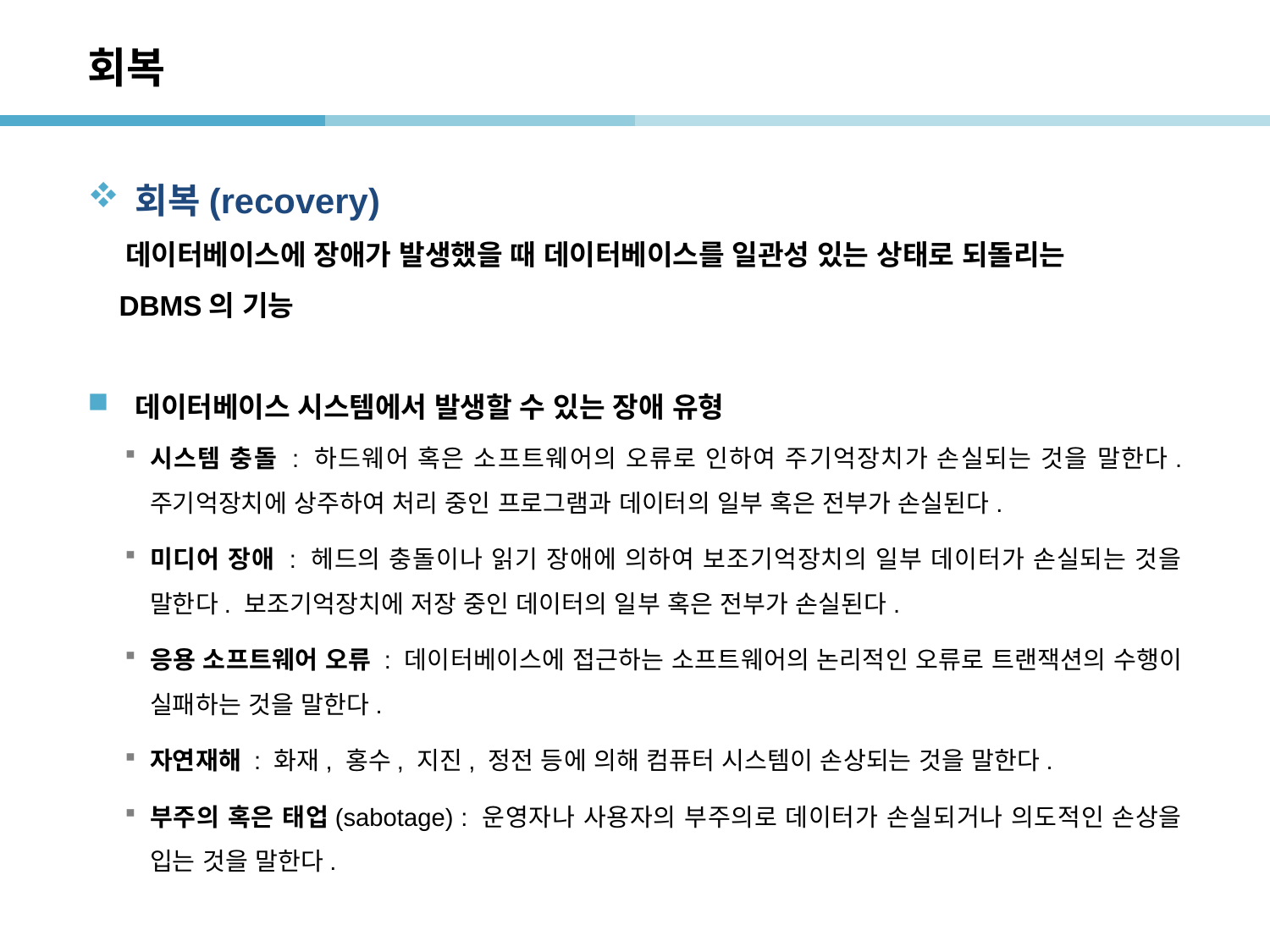

# 회복
회복(recovery)
    데이터베이스에 장애가 발생했을 때 데이터베이스를 일관성 있는 상태로 되돌리는
    DBMS의 기능

데이터베이스 시스템에서 발생할 수 있는 장애 유형
시스템 충돌 : 하드웨어 혹은 소프트웨어의 오류로 인하여 주기억장치가 손실되는 것을 말한다. 주기억장치에 상주하여 처리 중인 프로그램과 데이터의 일부 혹은 전부가 손실된다.
미디어 장애 : 헤드의 충돌이나 읽기 장애에 의하여 보조기억장치의 일부 데이터가 손실되는 것을 말한다. 보조기억장치에 저장 중인 데이터의 일부 혹은 전부가 손실된다.
응용 소프트웨어 오류 : 데이터베이스에 접근하는 소프트웨어의 논리적인 오류로 트랜잭션의 수행이 실패하는 것을 말한다.
자연재해 : 화재, 홍수, 지진, 정전 등에 의해 컴퓨터 시스템이 손상되는 것을 말한다.
부주의 혹은 태업(sabotage) : 운영자나 사용자의 부주의로 데이터가 손실되거나 의도적인 손상을 입는 것을 말한다.